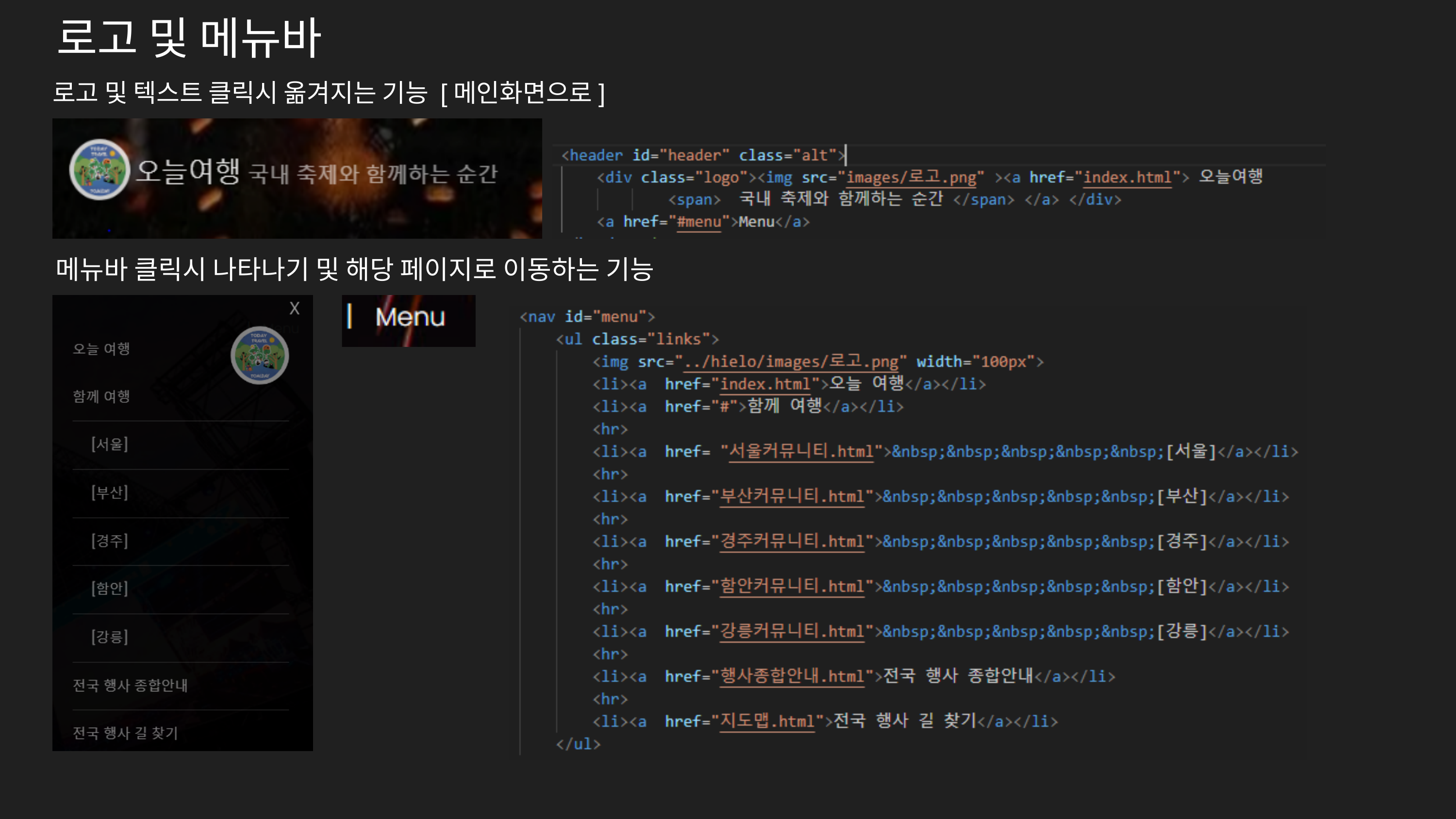

로고 및 메뉴바
로고 및 텍스트 클릭시 옮겨지는 기능 [메인화면으로]

메뉴바 클릭시 나타나기 및 해당 페이지로 이동하는 기능